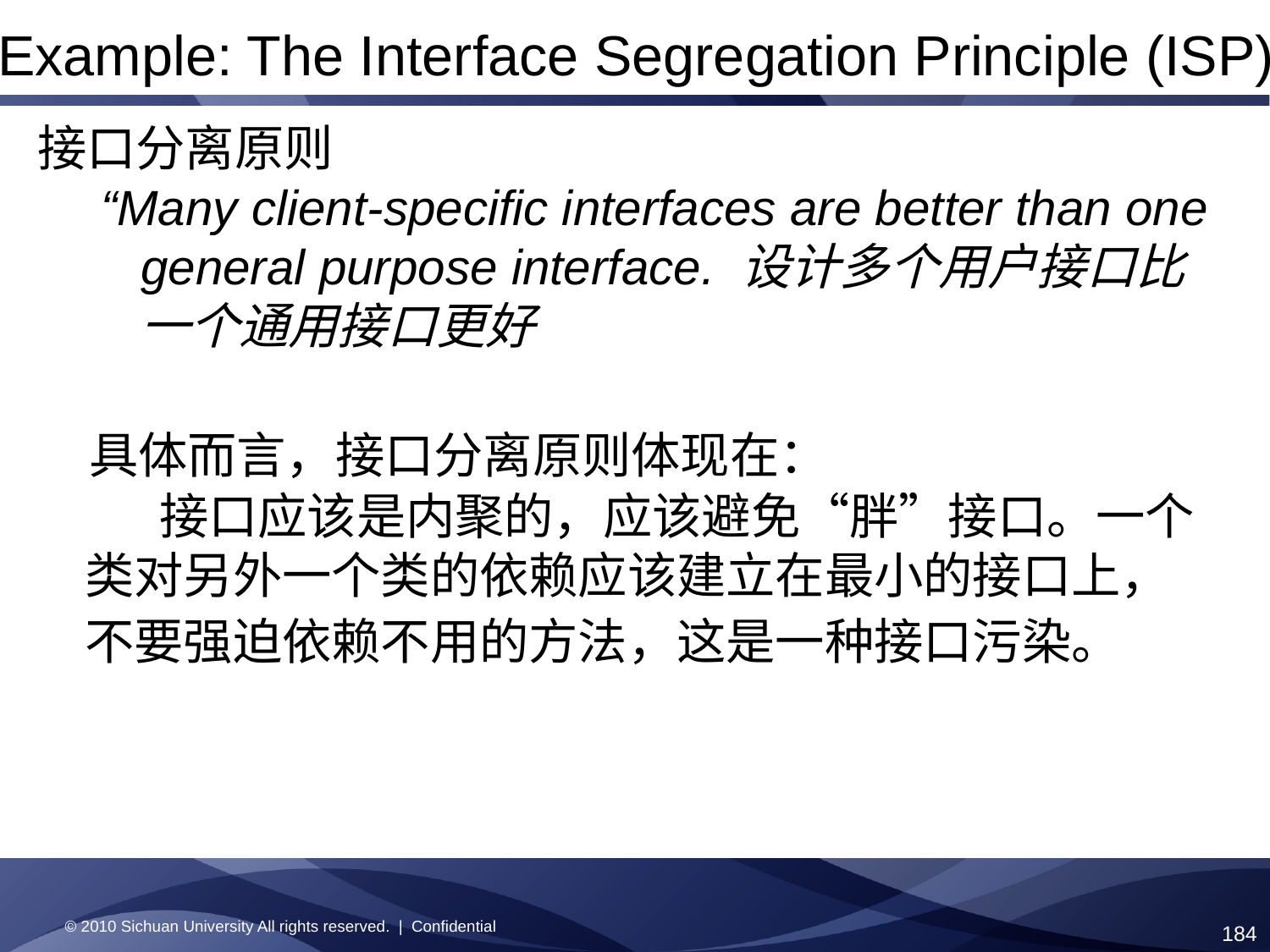

Example: The Interface Segregation Principle (ISP)
接口分离原则
“Many client-specific interfaces are better than one general purpose interface. 设计多个用户接口比一个通用接口更好

   具体而言，接口分离原则体现在：
          接口应该是内聚的，应该避免“胖”接口。一个类对另外一个类的依赖应该建立在最小的接口上，不要强迫依赖不用的方法，这是一种接口污染。

© 2010 Sichuan University All rights reserved.  |  Confidential
184